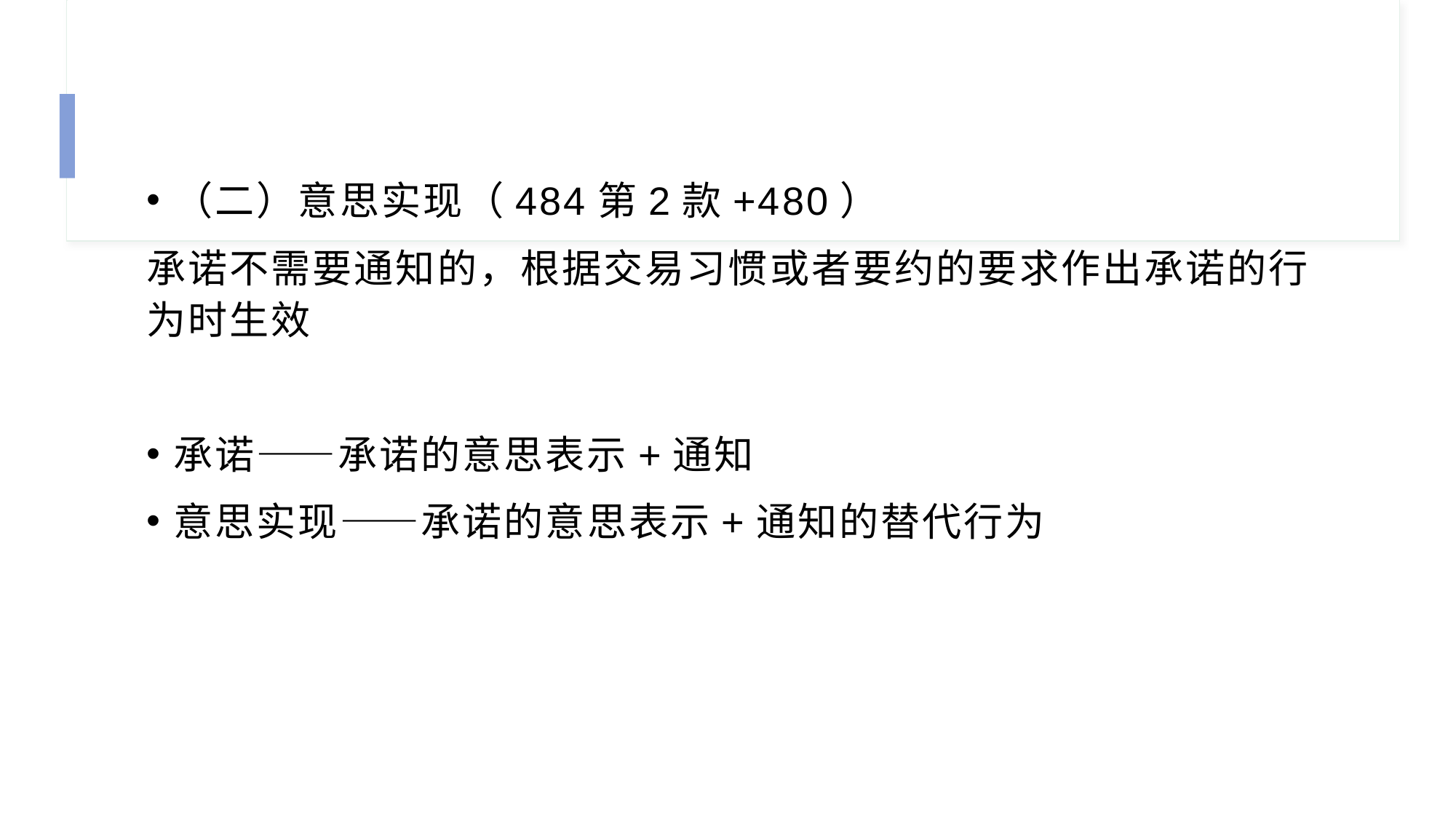

#

（二）意思实现（484第2款+480）
承诺不需要通知的，根据交易习惯或者要约的要求作出承诺的行为时生效

承诺——承诺的意思表示+通知
意思实现——承诺的意思表示+通知的替代行为